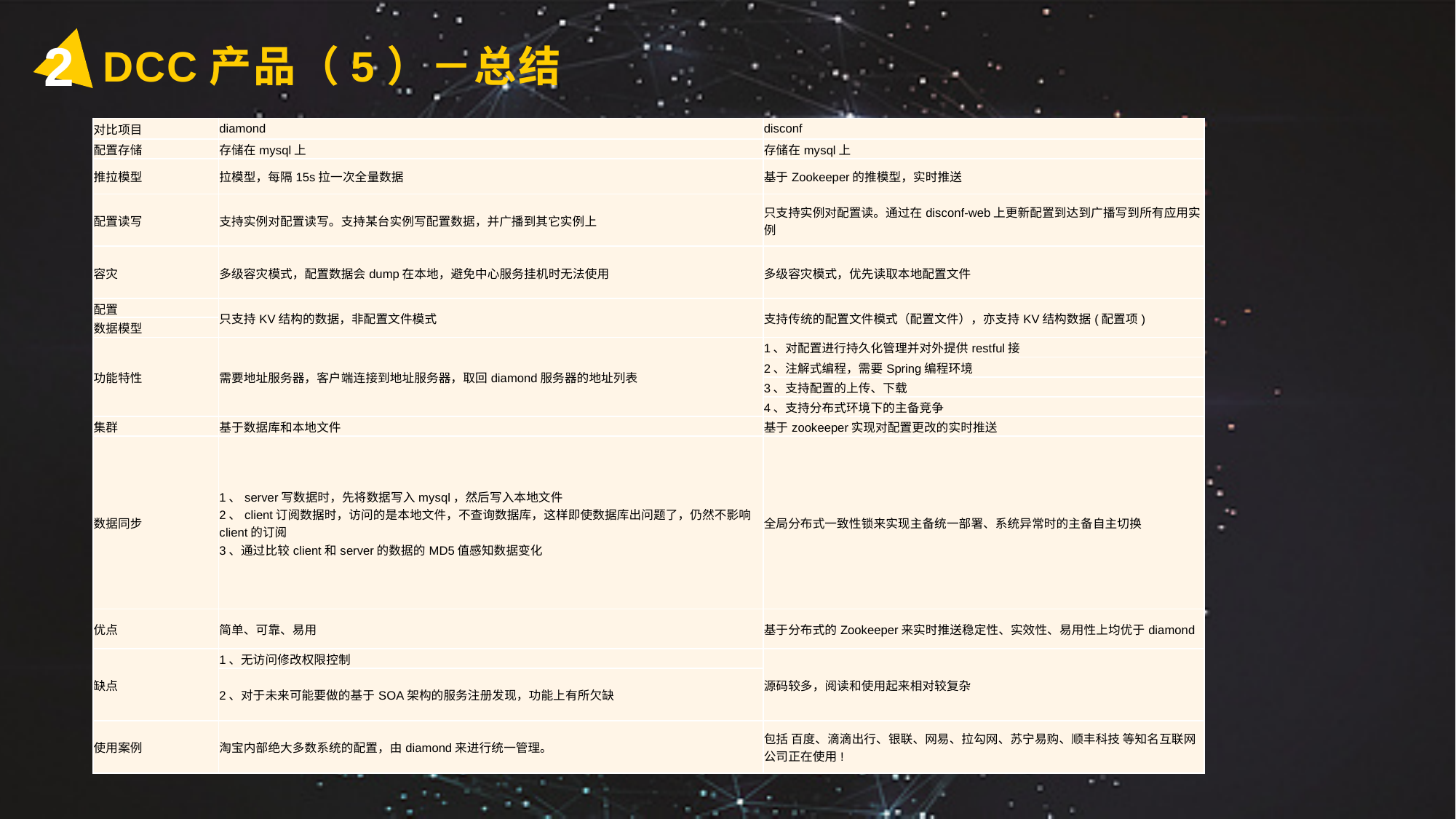

2
DCC产品（5）－总结

| 对比项目 | diamond | disconf |
| --- | --- | --- |
| 配置存储 | 存储在mysql上 | 存储在mysql上 |
| 推拉模型 | 拉模型，每隔15s拉一次全量数据 | 基于Zookeeper的推模型，实时推送 |
| 配置读写 | 支持实例对配置读写。支持某台实例写配置数据，并广播到其它实例上 | 只支持实例对配置读。通过在disconf-web上更新配置到达到广播写到所有应用实例 |
| 容灾 | 多级容灾模式，配置数据会dump在本地，避免中心服务挂机时无法使用 | 多级容灾模式，优先读取本地配置文件 |
| 配置 | 只支持KV结构的数据，非配置文件模式 | 支持传统的配置文件模式（配置文件），亦支持KV结构数据(配置项) |
| 数据模型 |  |  |
| 功能特性 | 需要地址服务器，客户端连接到地址服务器，取回diamond服务器的地址列表 | 1、对配置进行持久化管理并对外提供restful接 |
|  |  | 2、注解式编程，需要Spring编程环境 |
|  |  | 3、支持配置的上传、下载 |
|  |  | 4、支持分布式环境下的主备竞争 |
| 集群 | 基于数据库和本地文件 | 基于zookeeper实现对配置更改的实时推送 |
| 数据同步 | 1、server写数据时，先将数据写入mysql，然后写入本地文件 2、client订阅数据时，访问的是本地文件，不查询数据库，这样即使数据库出问题了，仍然不影响client的订阅 3、通过比较client和server的数据的MD5值感知数据变化 | 全局分布式一致性锁来实现主备统一部署、系统异常时的主备自主切换 |
| 优点 | 简单、可靠、易用 | 基于分布式的Zookeeper来实时推送稳定性、实效性、易用性上均优于diamond |
| 缺点 | 1、无访问修改权限控制 | 源码较多，阅读和使用起来相对较复杂 |
|  | 2、对于未来可能要做的基于SOA架构的服务注册发现，功能上有所欠缺 |  |
| 使用案例 | 淘宝内部绝大多数系统的配置，由diamond来进行统一管理。 | 包括 百度、滴滴出行、银联、网易、拉勾网、苏宁易购、顺丰科技 等知名互联网公司正在使用! |